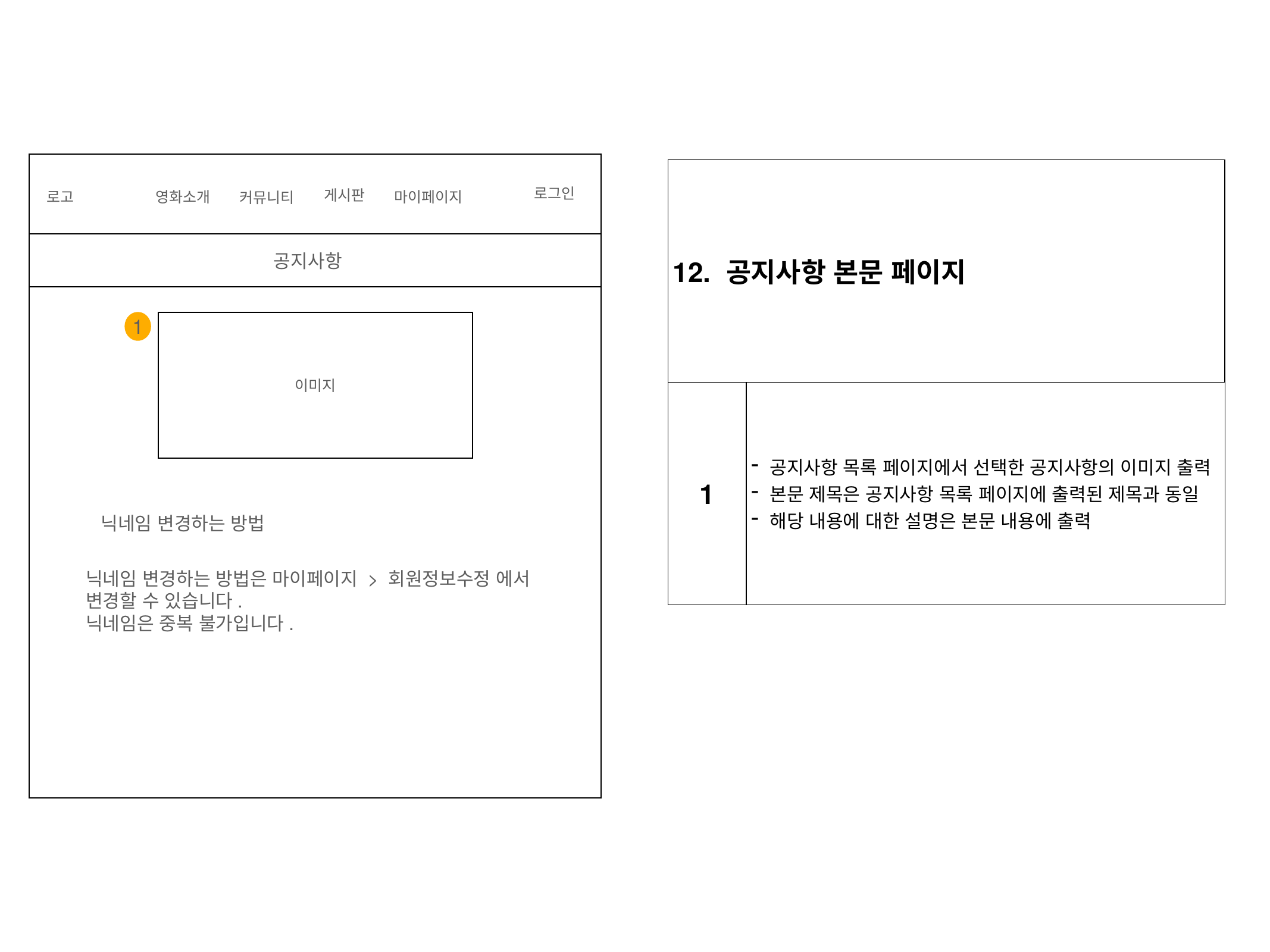

| 12. 공지사항 본문 페이지 |  |  |  |
| --- | --- | --- | --- |
| 1 | 공지사항 목록 페이지에서 선택한 공지사항의 이미지 출력 본문 제목은 공지사항 목록 페이지에 출력된 제목과 동일 해당 내용에 대한 설명은 본문 내용에 출력 |  |  |
로그인
게시판
로고
영화소개
마이페이지
커뮤니티

공지사항

1
이미지
닉네임 변경하는 방법
닉네임 변경하는 방법은 마이페이지 > 회원정보수정 에서
변경할 수 있습니다.
닉네임은 중복 불가입니다.